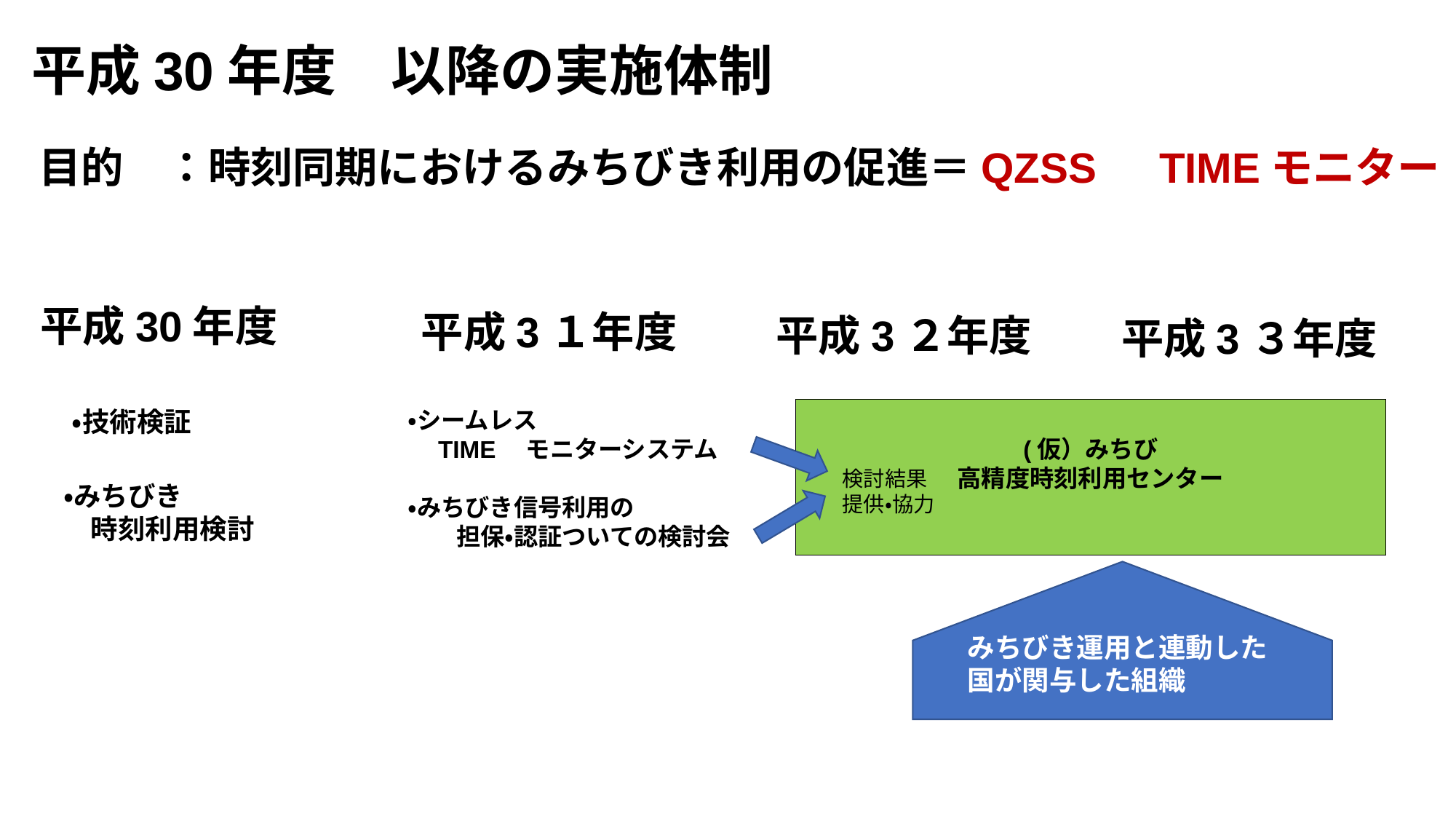

平成30年度　以降の実施体制
目的　：時刻同期におけるみちびき利用の促進＝QZSS　TIMEモニター
平成30年度
平成3１年度
平成3２年度
平成3３年度

(仮）みちび
高精度時刻利用センター

・技術検証
・シームレス
　TIME　モニターシステム

・みちびき信号利用の
　　担保・認証ついての検討会

検討結果
提供・協力
・みちびき
　時刻利用検討

みちびき運用と連動した
国が関与した組織